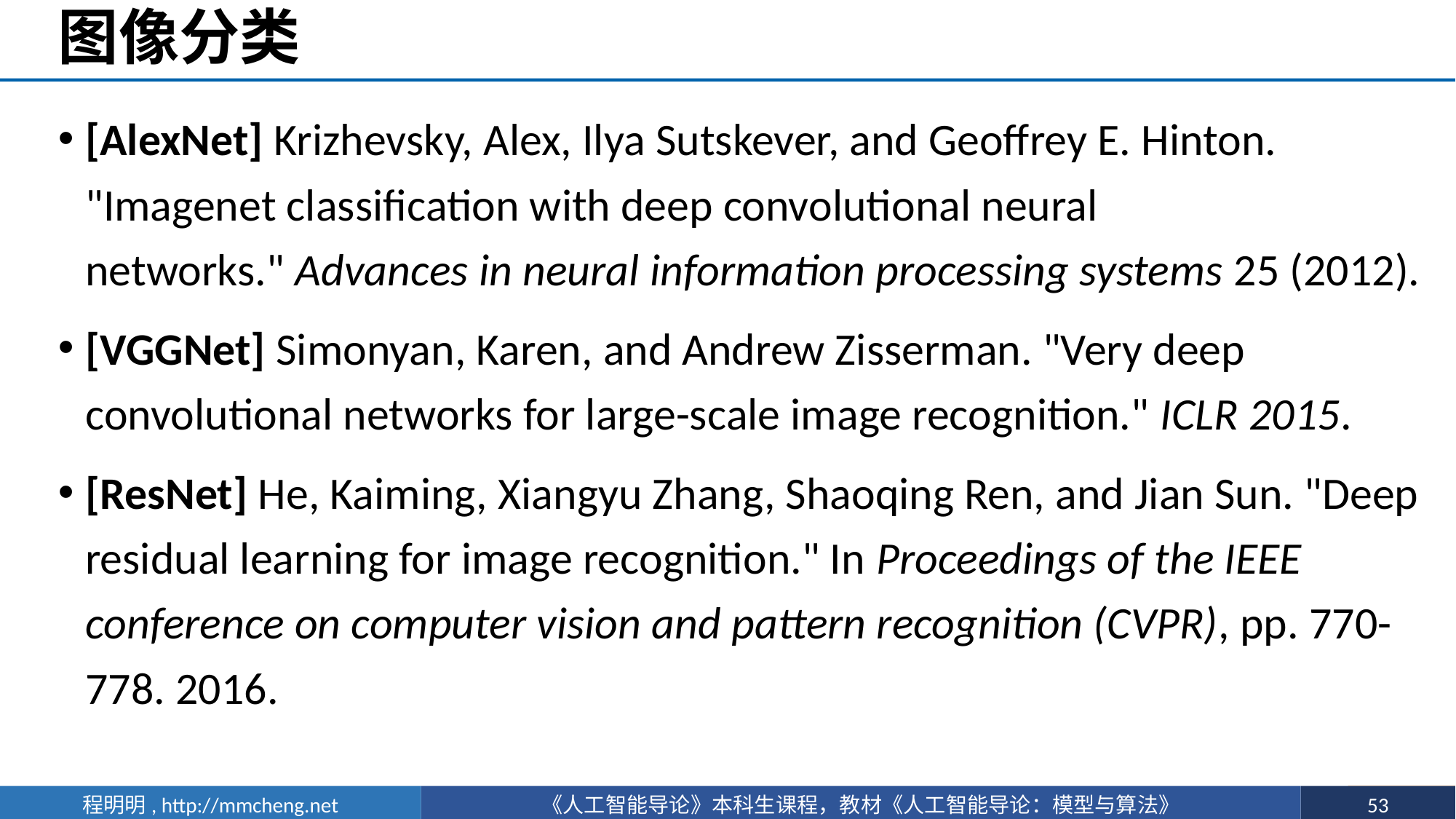

# 图像分类
[AlexNet] Krizhevsky, Alex, Ilya Sutskever, and Geoffrey E. Hinton. "Imagenet classification with deep convolutional neural networks." Advances in neural information processing systems 25 (2012).
[VGGNet] Simonyan, Karen, and Andrew Zisserman. "Very deep convolutional networks for large-scale image recognition." ICLR 2015.
[ResNet] He, Kaiming, Xiangyu Zhang, Shaoqing Ren, and Jian Sun. "Deep residual learning for image recognition." In Proceedings of the IEEE conference on computer vision and pattern recognition (CVPR), pp. 770-778. 2016.